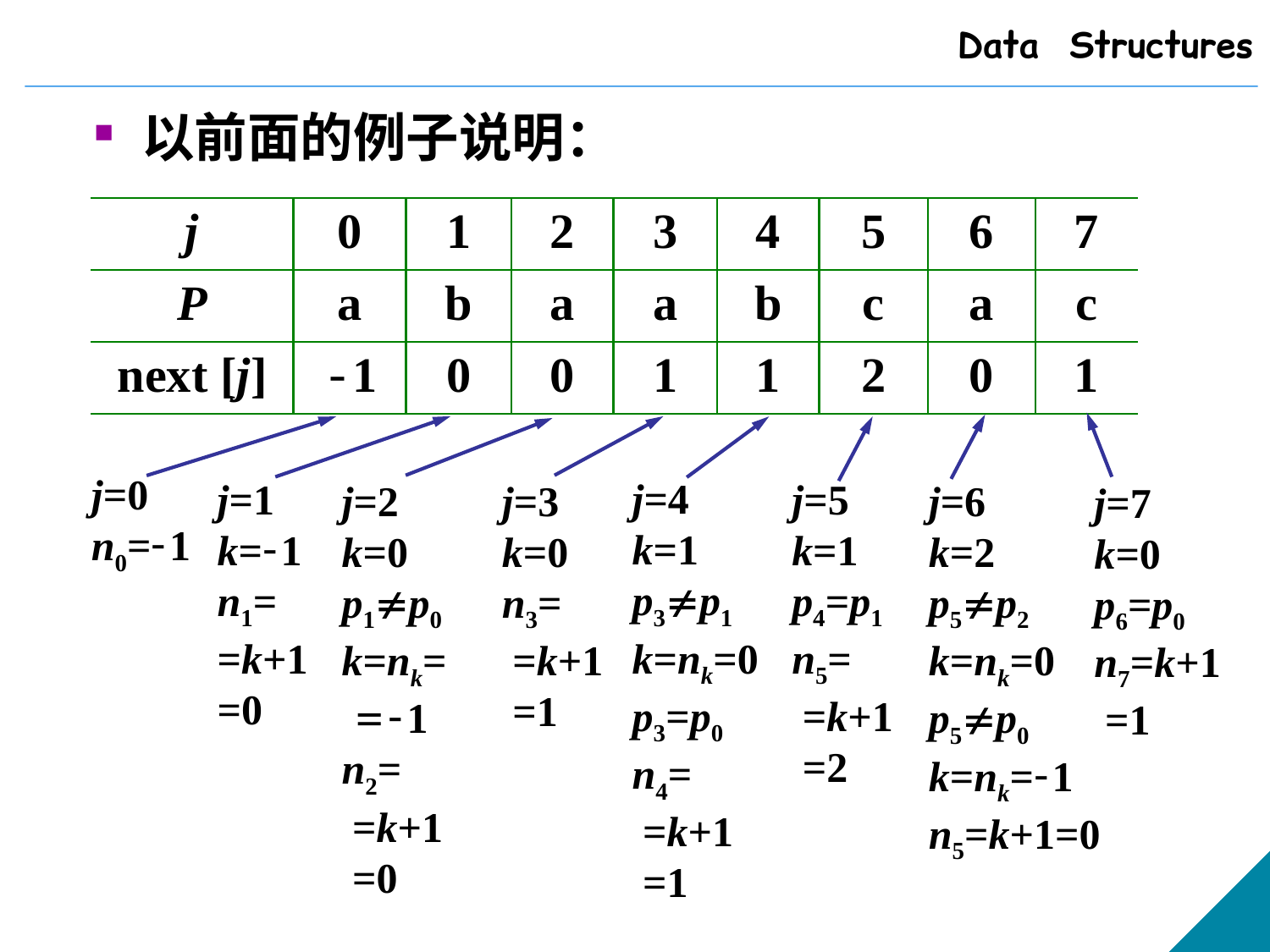

以前面的例子说明：
| j | 0 | 1 | 2 | 3 | 4 | 5 | 6 | 7 |
| --- | --- | --- | --- | --- | --- | --- | --- | --- |
| P | a | b | a | a | b | c | a | c |
| next [j] | -1 | 0 | 0 | 1 | 1 | 2 | 0 | 1 |

j=0
n0=-1
j=4
k=1
p3≠p1
k=nk=0
p3=p0
n4=
 =k+1
 =1
j=5
k=1
p4=p1
n5=
 =k+1
 =2
j=1
k=-1
n1=
=k+1
=0
j=2
k=0
p1≠p0
k=nk=
 =-1
n2=
 =k+1
 =0
j=3
k=0
n3=
 =k+1
 =1
j=6
k=2
p5≠p2
k=nk=0
p5≠p0
k=nk=-1
n5=k+1=0
j=7
k=0
p6=p0
n7=k+1
 =1